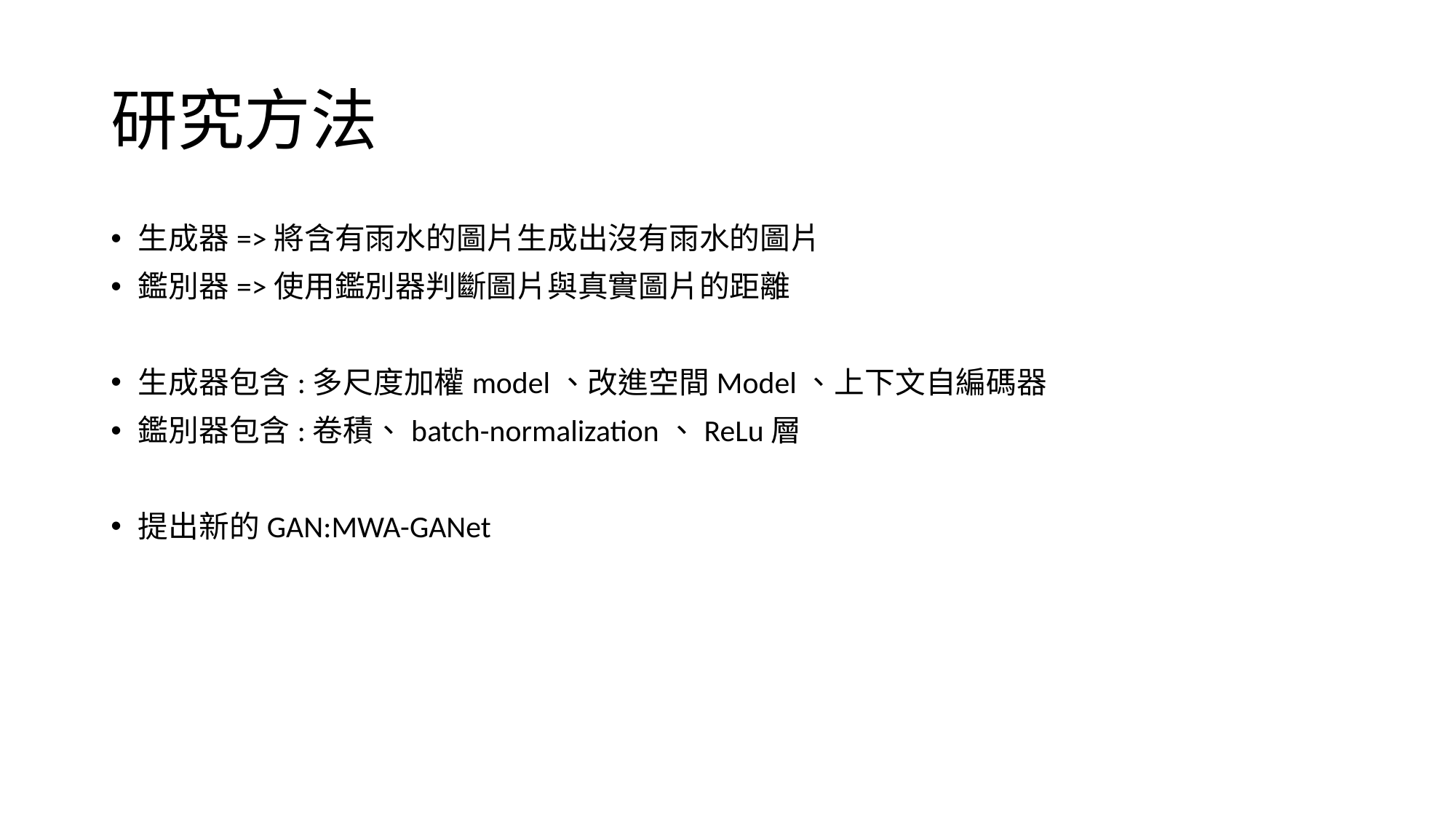

# 研究方法
生成器=>將含有雨水的圖片生成出沒有雨水的圖片
鑑別器=>使用鑑別器判斷圖片與真實圖片的距離

生成器包含:多尺度加權model、改進空間Model、上下文自編碼器
鑑別器包含:卷積、batch-normalization、ReLu層

提出新的GAN:MWA-GANet